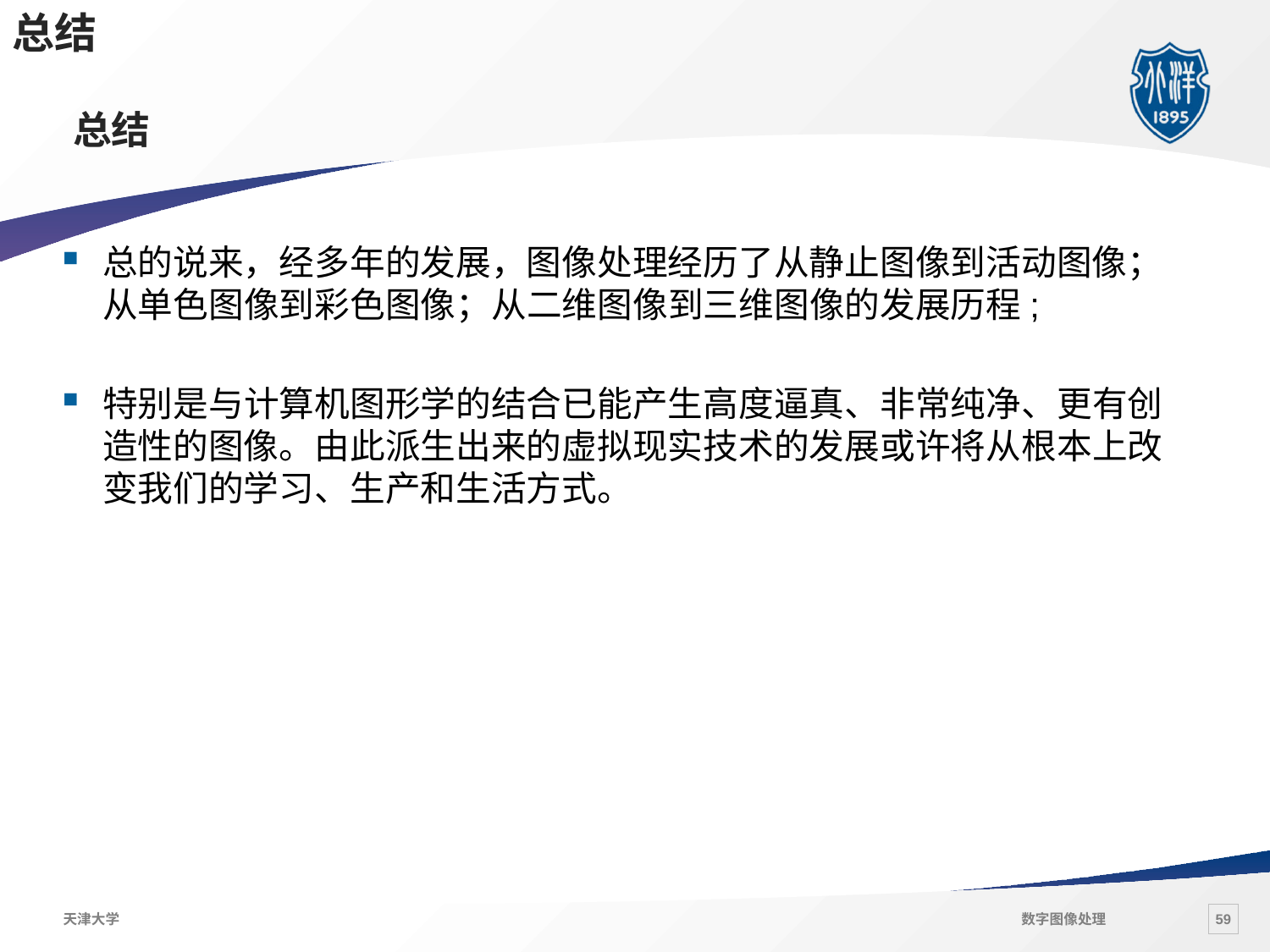

总结
# 总结
总的说来，经多年的发展，图像处理经历了从静止图像到活动图像；从单色图像到彩色图像；从二维图像到三维图像的发展历程;

特别是与计算机图形学的结合已能产生高度逼真、非常纯净、更有创造性的图像。由此派生出来的虚拟现实技术的发展或许将从根本上改变我们的学习、生产和生活方式。